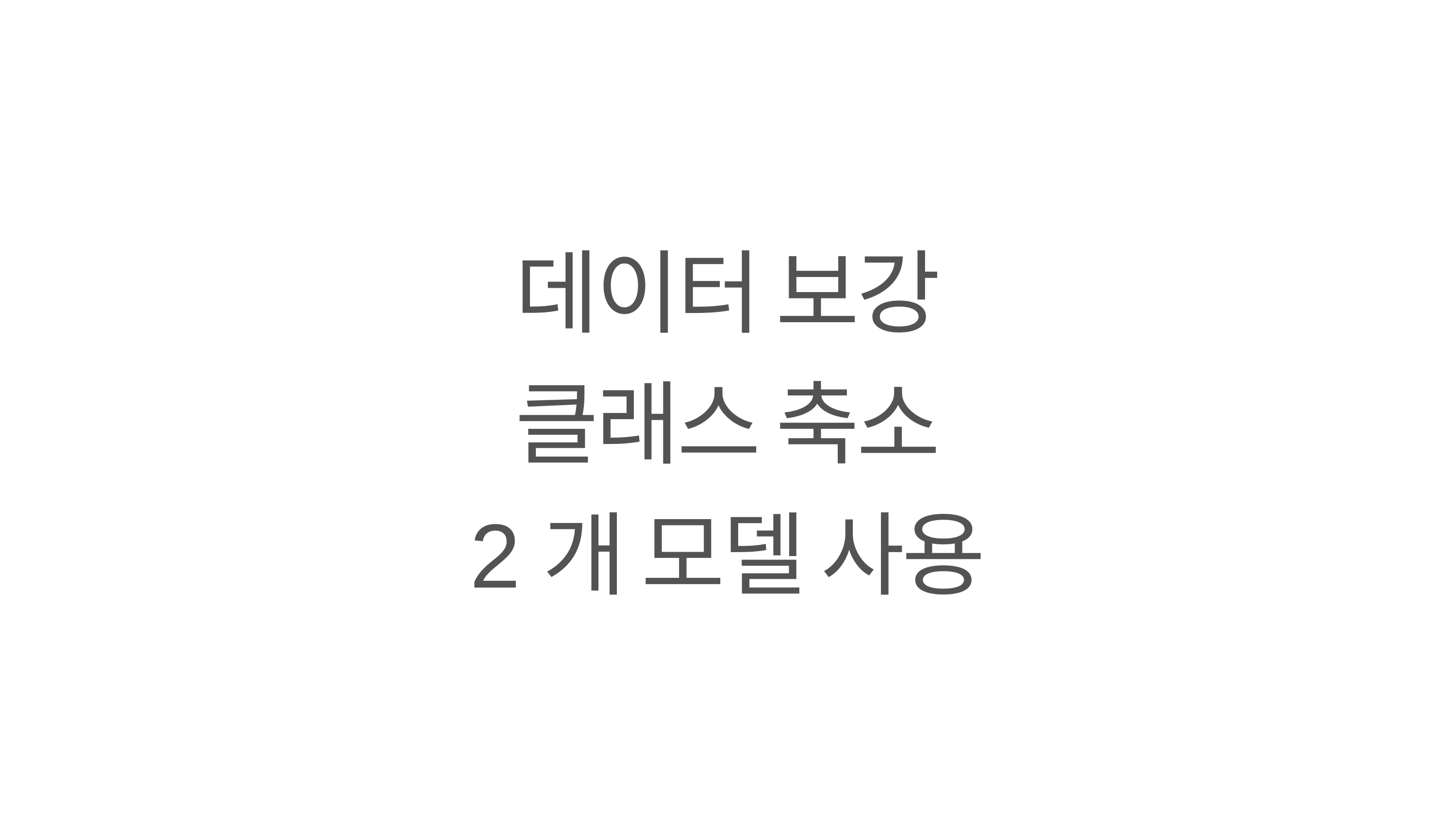

데이터 보강
클래스 축소
2개 모델 사용